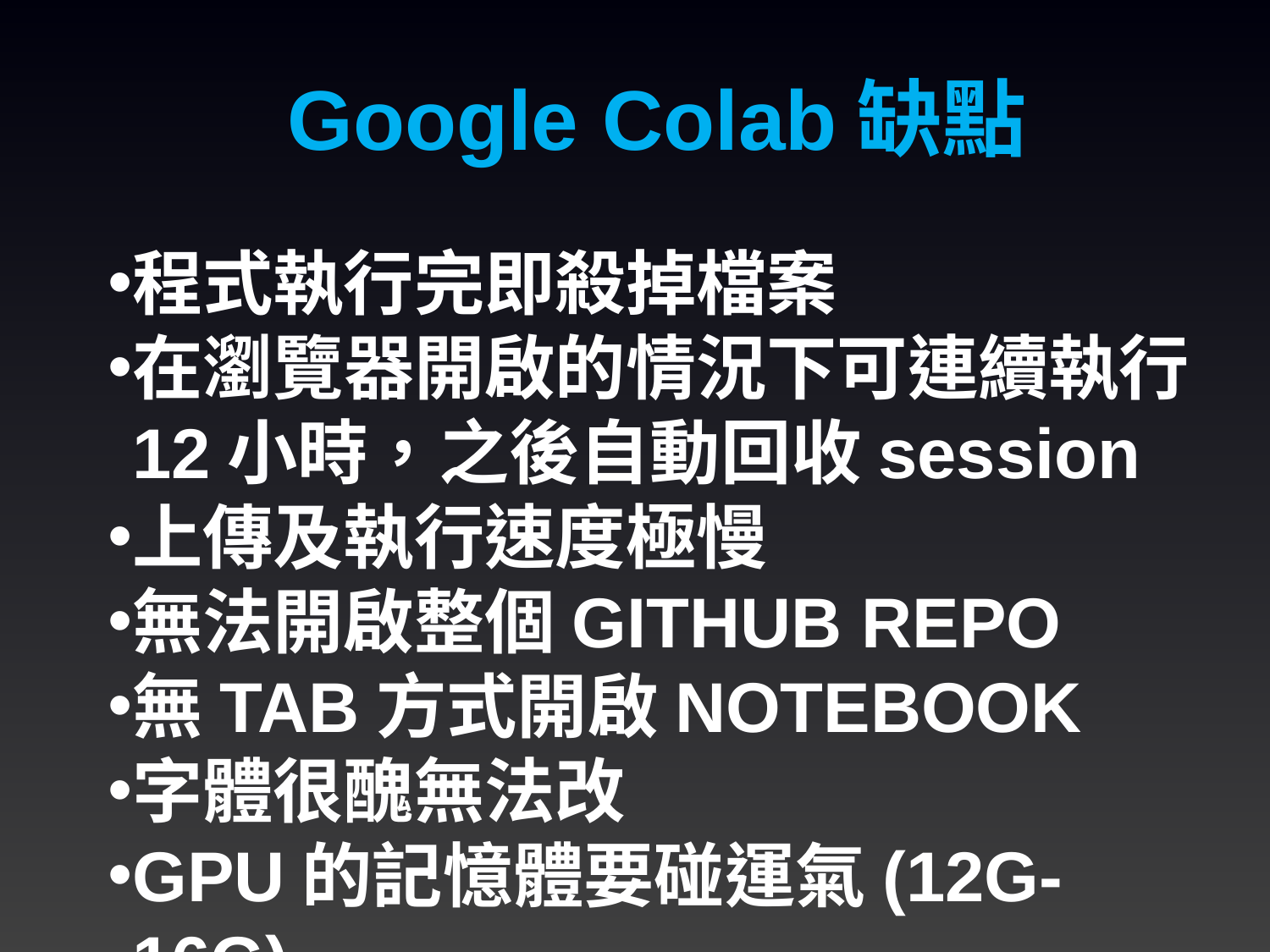

Google Colab缺點
程式執行完即殺掉檔案
在瀏覽器開啟的情況下可連續執行12小時，之後自動回收session
上傳及執行速度極慢
無法開啟整個GITHUB REPO
無TAB方式開啟NOTEBOOK
字體很醜無法改
GPU的記憶體要碰運氣(12G-16G)